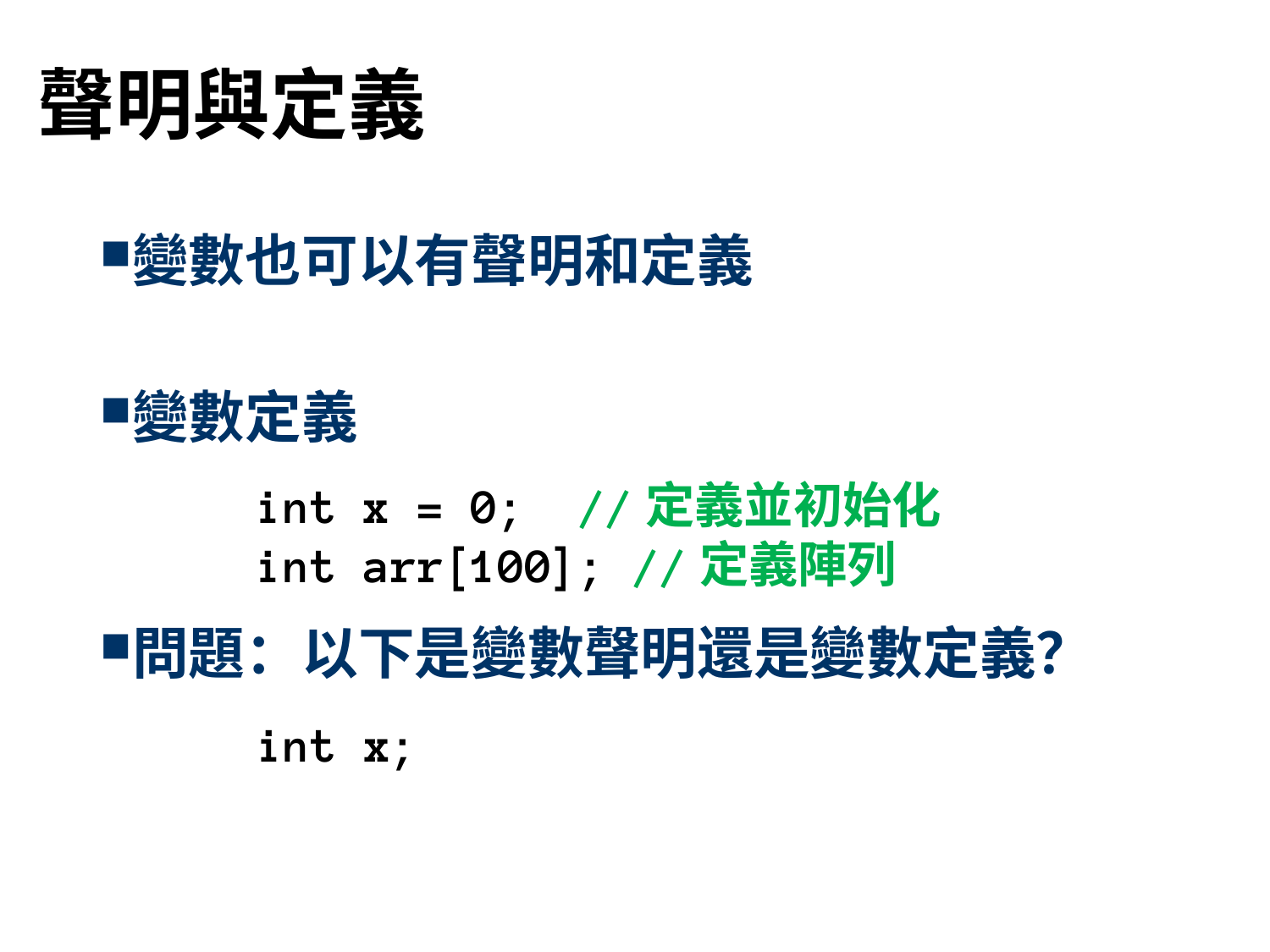

# 聲明與定義
變數也可以有聲明和定義

變數定義

問題：以下是變數聲明還是變數定義？

int x = 0;  //定義並初始化
int arr[100]; //定義陣列
int x;